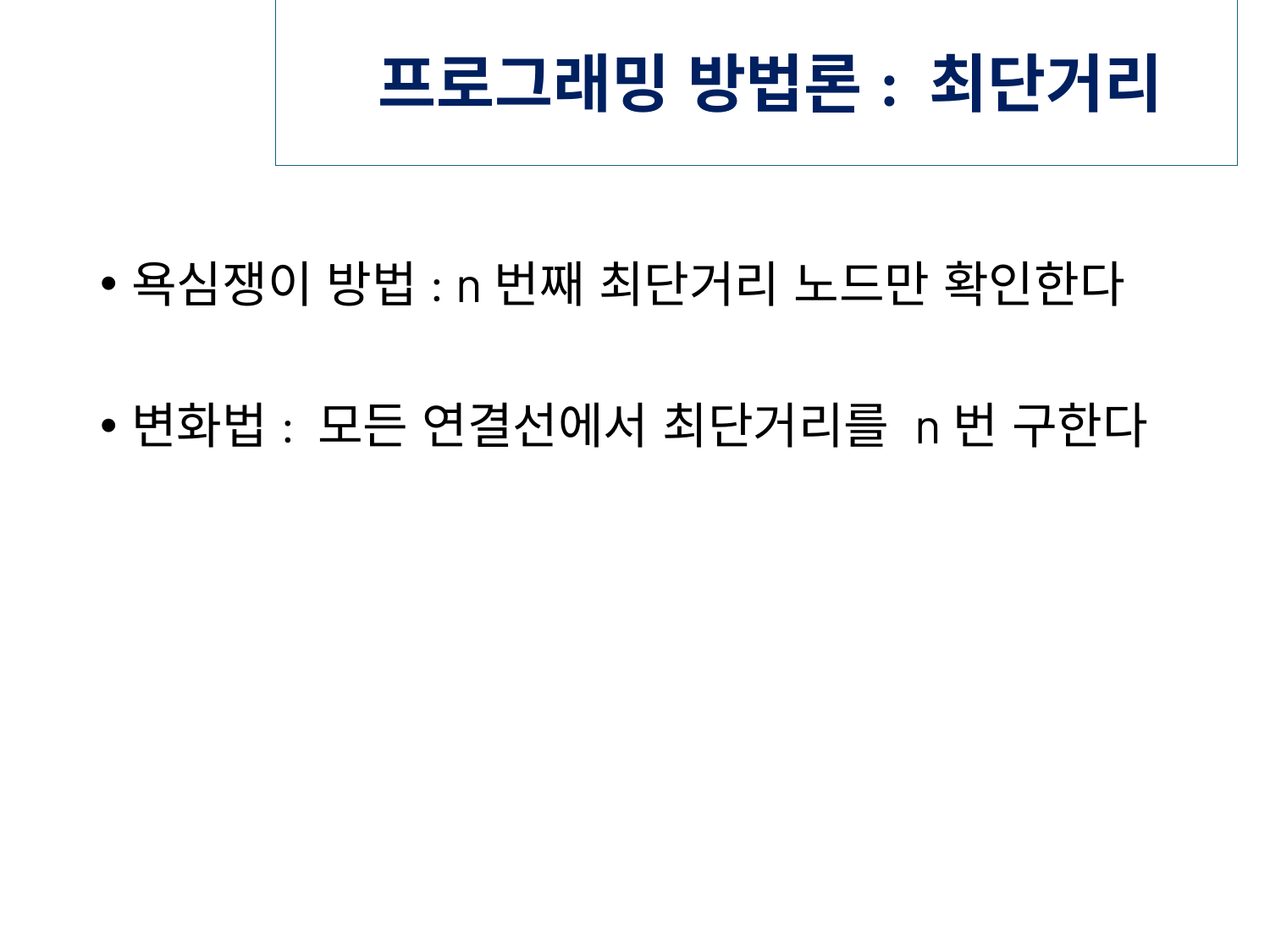

# 프로그래밍 방법론: 최단거리
욕심쟁이 방법: n번째 최단거리 노드만 확인한다

변화법: 모든 연결선에서 최단거리를 n번 구한다